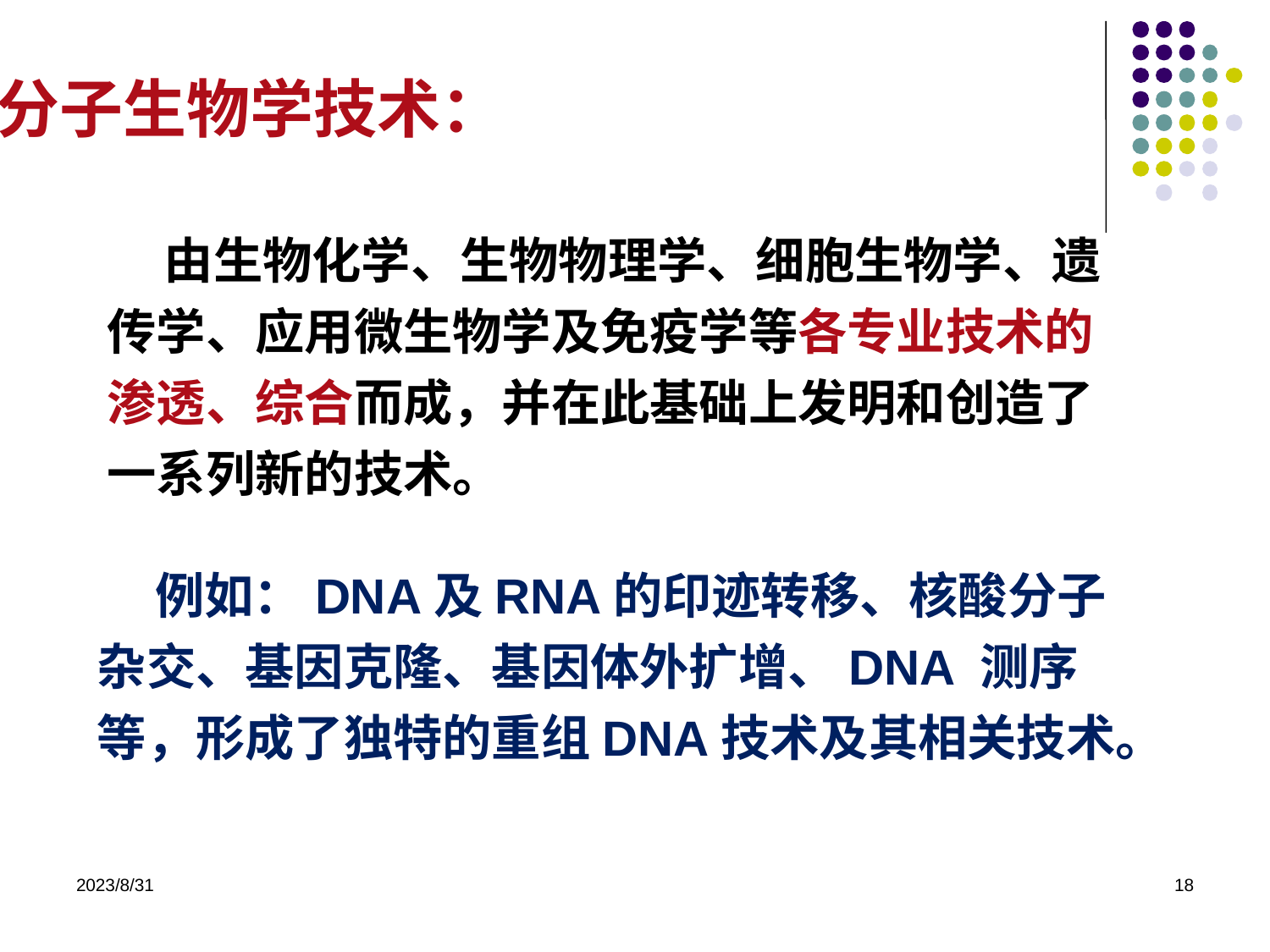

分子生物学技术：
    由生物化学、生物物理学、细胞生物学、遗传学、应用微生物学及免疫学等各专业技术的渗透、综合而成，并在此基础上发明和创造了一系列新的技术。

     例如：DNA及RNA的印迹转移、核酸分子杂交、基因克隆、基因体外扩增、DNA 测序等，形成了独特的重组DNA技术及其相关技术。
2023/8/31
18